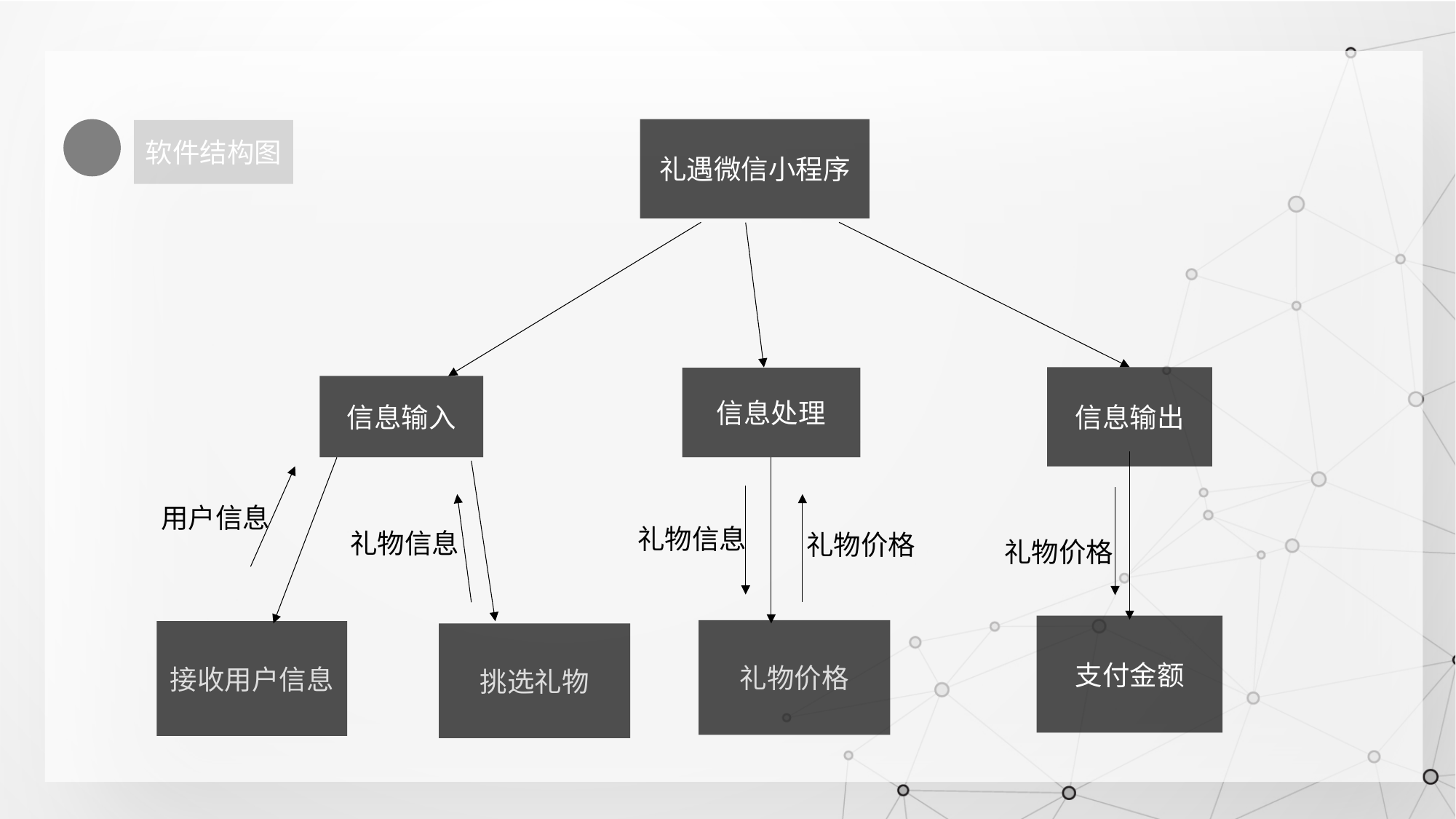

礼遇微信小程序
软件结构图
信息输出
信息处理
信息输入
用户信息
礼物信息
礼物信息
礼物价格
礼物价格
支付金额
礼物价格
接收用户信息
挑选礼物